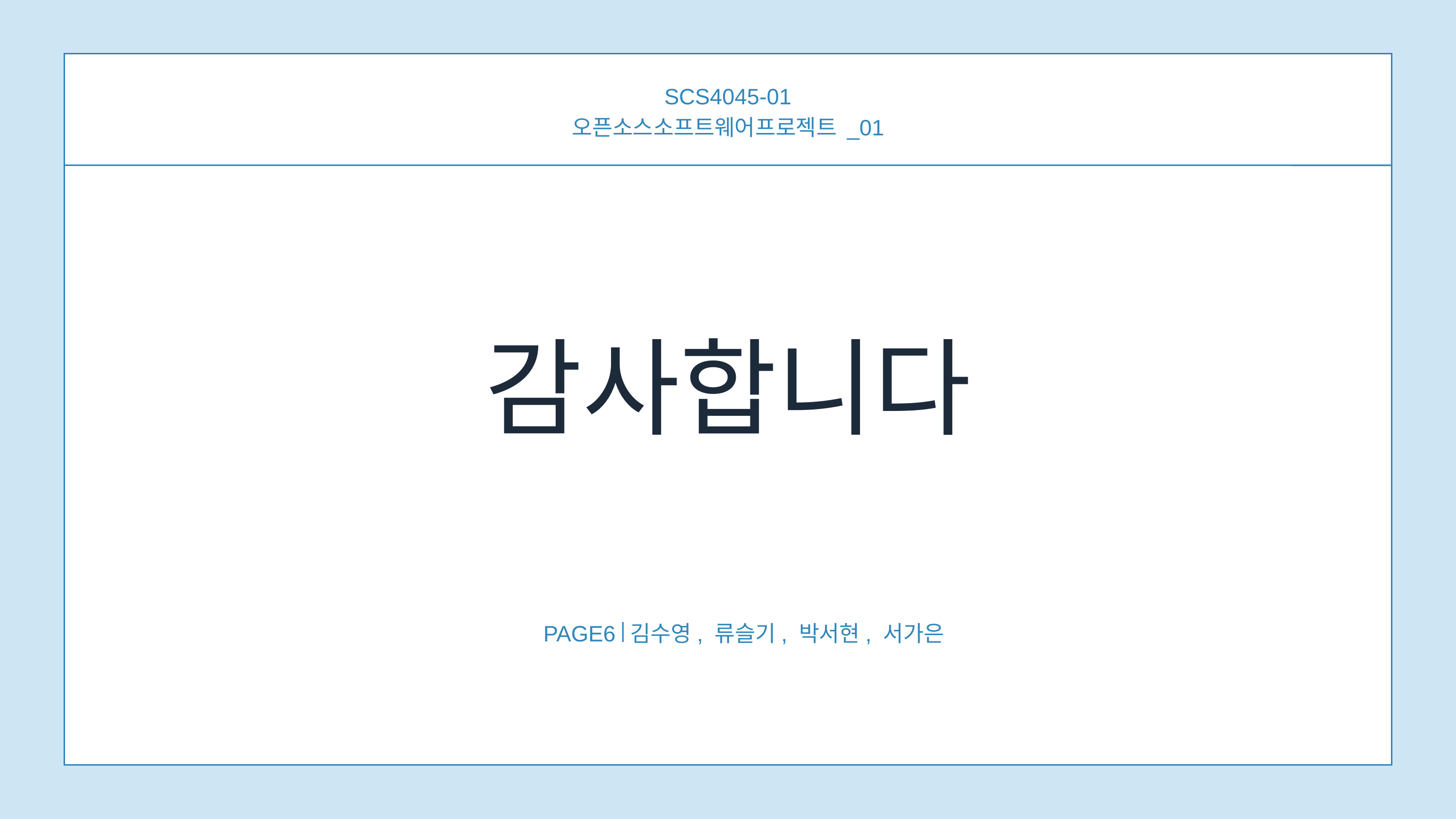

SCS4045-01
오픈소스소프트웨어프로젝트 _01

감사합니다
PAGE6
김수영, 류슬기, 박서현, 서가은